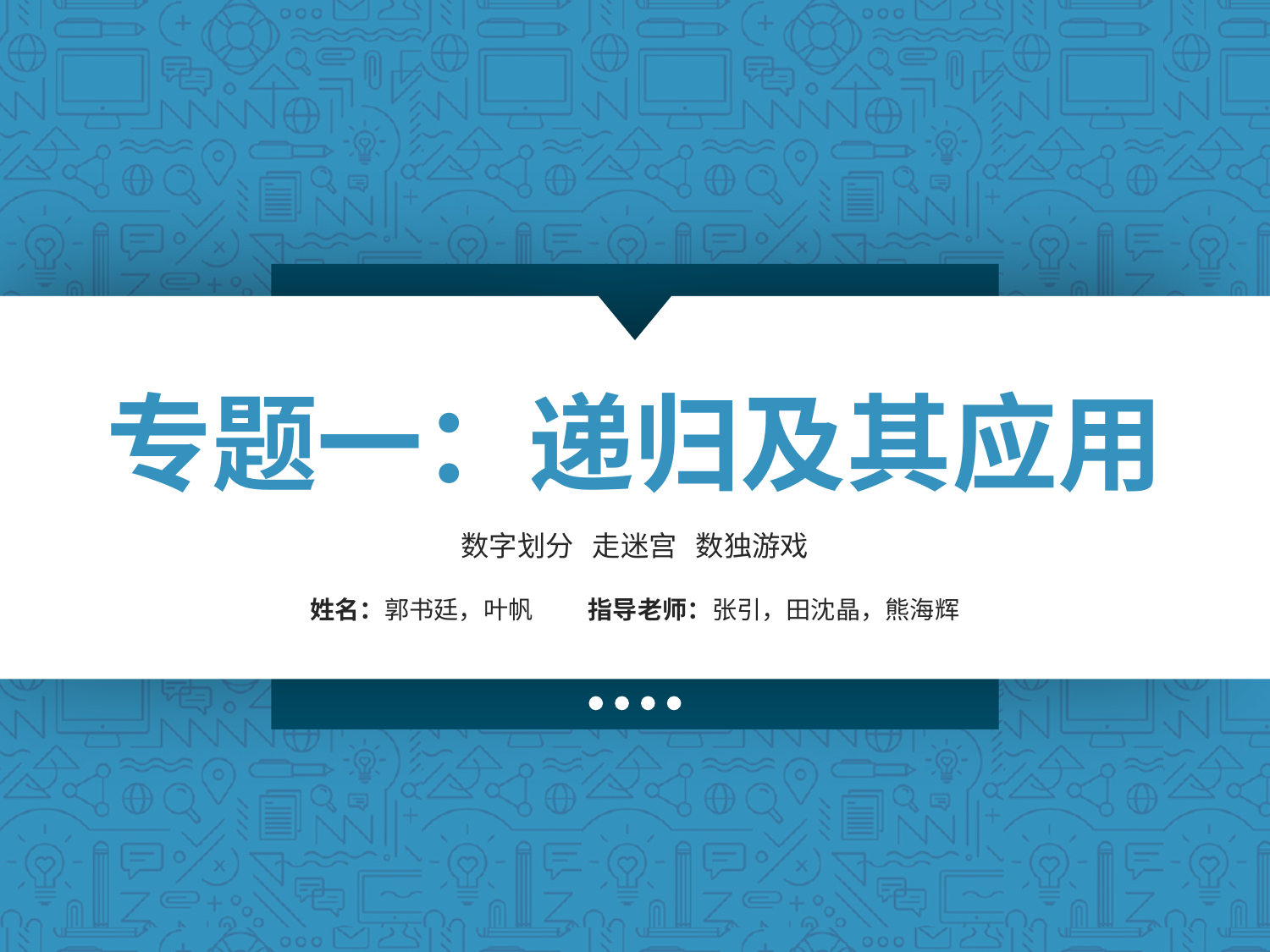

专题一：递归及其应用
数字划分   走迷宫   数独游戏
姓名：郭书廷，叶帆          指导老师：张引，田沈晶，熊海辉